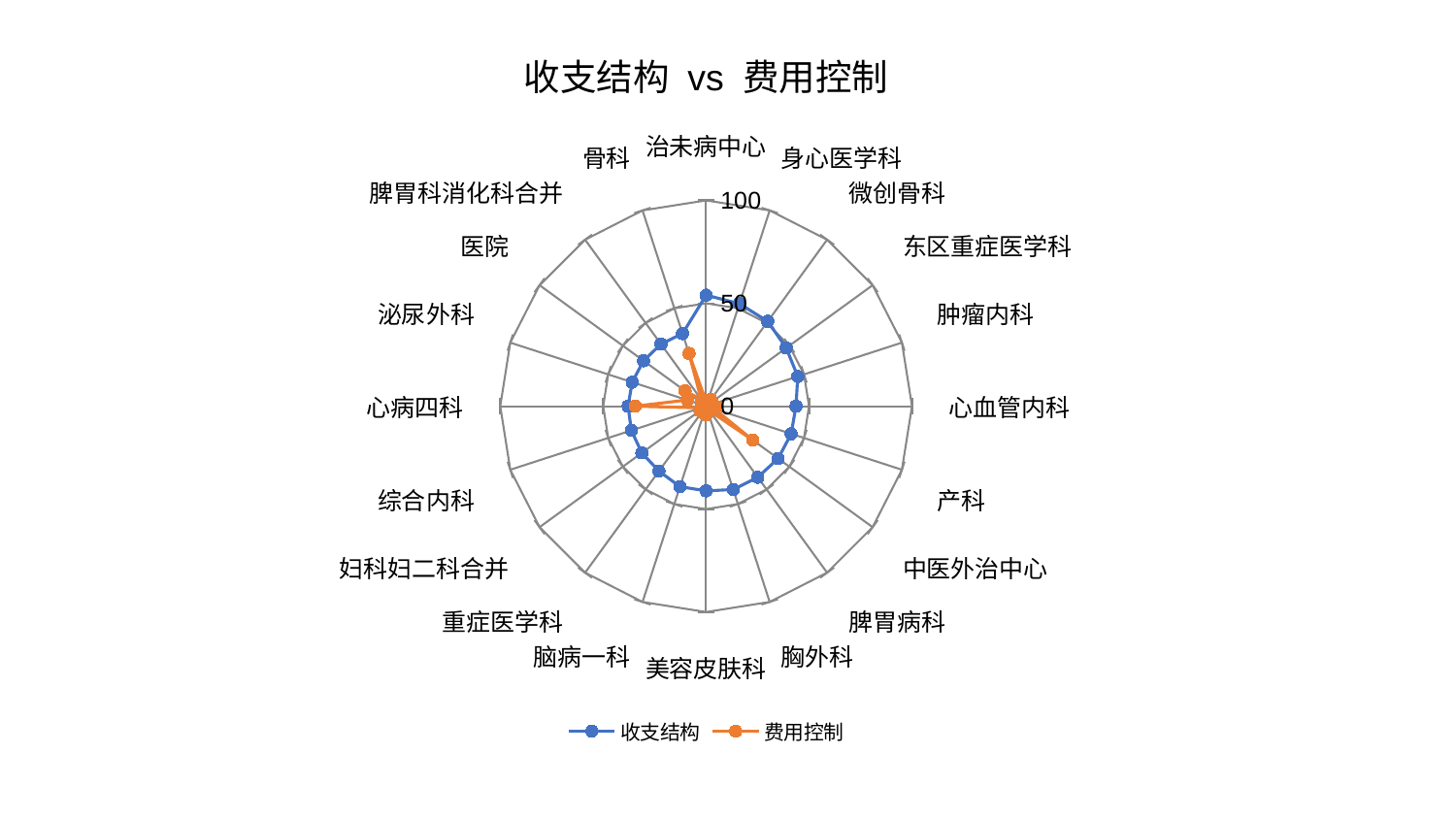

### Chart: 收支结构 vs 费用控制

| Category | 收支结构 | 费用控制 |
|---|---|---|
| 治未病中心 | 53.933752544510135 | 2.0416421308996022 |
| 身心医学科 | 52.389106437261994 | 2.8869635397556417 |
| 微创骨科 | 50.952901197684014 | 3.9883797165459303 |
| 东区重症医学科 | 48.139985355635275 | 2.0208532355404656 |
| 肿瘤内科 | 46.818367619664734 | 3.6056604008195294 |
| 心血管内科 | 43.67929981937805 | 4.522672361933405 |
| 产科 | 43.46877026265259 | 4.24832496773987 |
| 中医外治中心 | 43.280467780313465 | 28.09004056720858 |
| 脾胃病科 | 42.715152610209856 | 2.7074467288156407 |
| 胸外科 | 42.57729877292491 | 1.8542165736932907 |
| 美容皮肤科 | 41.15643754033281 | 4.3108771891718405 |
| 脑病一科 | 41.10394986208206 | 3.7244684912381527 |
| 重症医学科 | 38.99522556949568 | 1.7988735615329488 |
| 妇科妇二科合并 | 38.605070997298895 | 3.7479585122150185 |
| 综合内科 | 38.18910032767207 | 2.6419796589806808 |
| 心病四科 | 37.89501837422338 | 34.427144403428244 |
| 泌尿外科 | 37.76520274053656 | 9.643602247169522 |
| 医院 | 37.56196978082301 | 12.653596765535733 |
| 脾胃科消化科合并 | 37.31851988224649 | 3.997126551258505 |
| 骨科 | 37.095510373531994 | 26.937308588173707 |
71